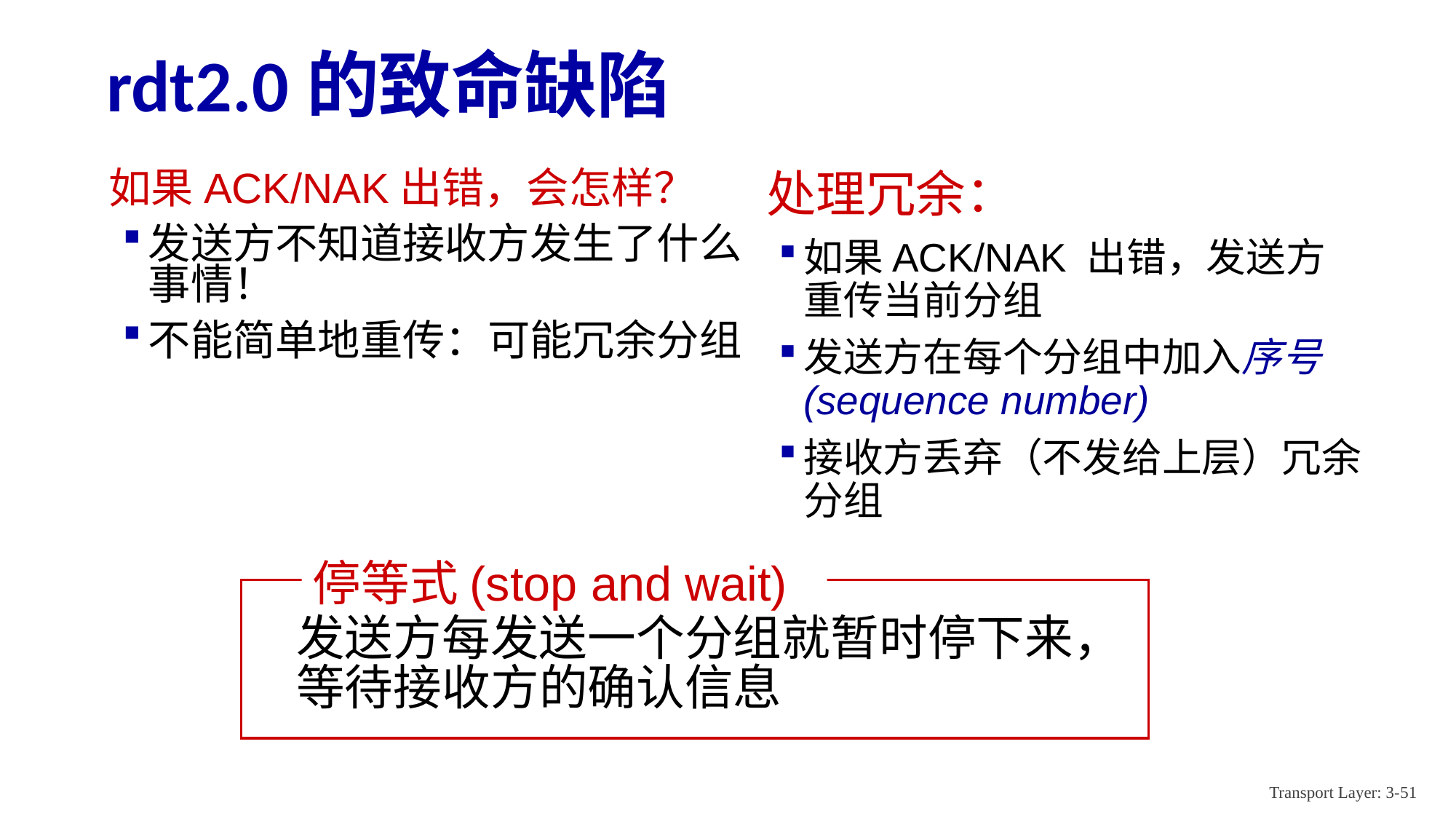

# rdt2.0的致命缺陷
处理冗余：
如果ACK/NAK 出错，发送方重传当前分组
发送方在每个分组中加入序号(sequence number)
接收方丢弃（不发给上层）冗余分组
如果ACK/NAK出错，会怎样？
发送方不知道接收方发生了什么事情！
不能简单地重传：可能冗余分组

停等式(stop and wait)

发送方每发送一个分组就暂时停下来，等待接收方的确认信息

Transport Layer: 3-51